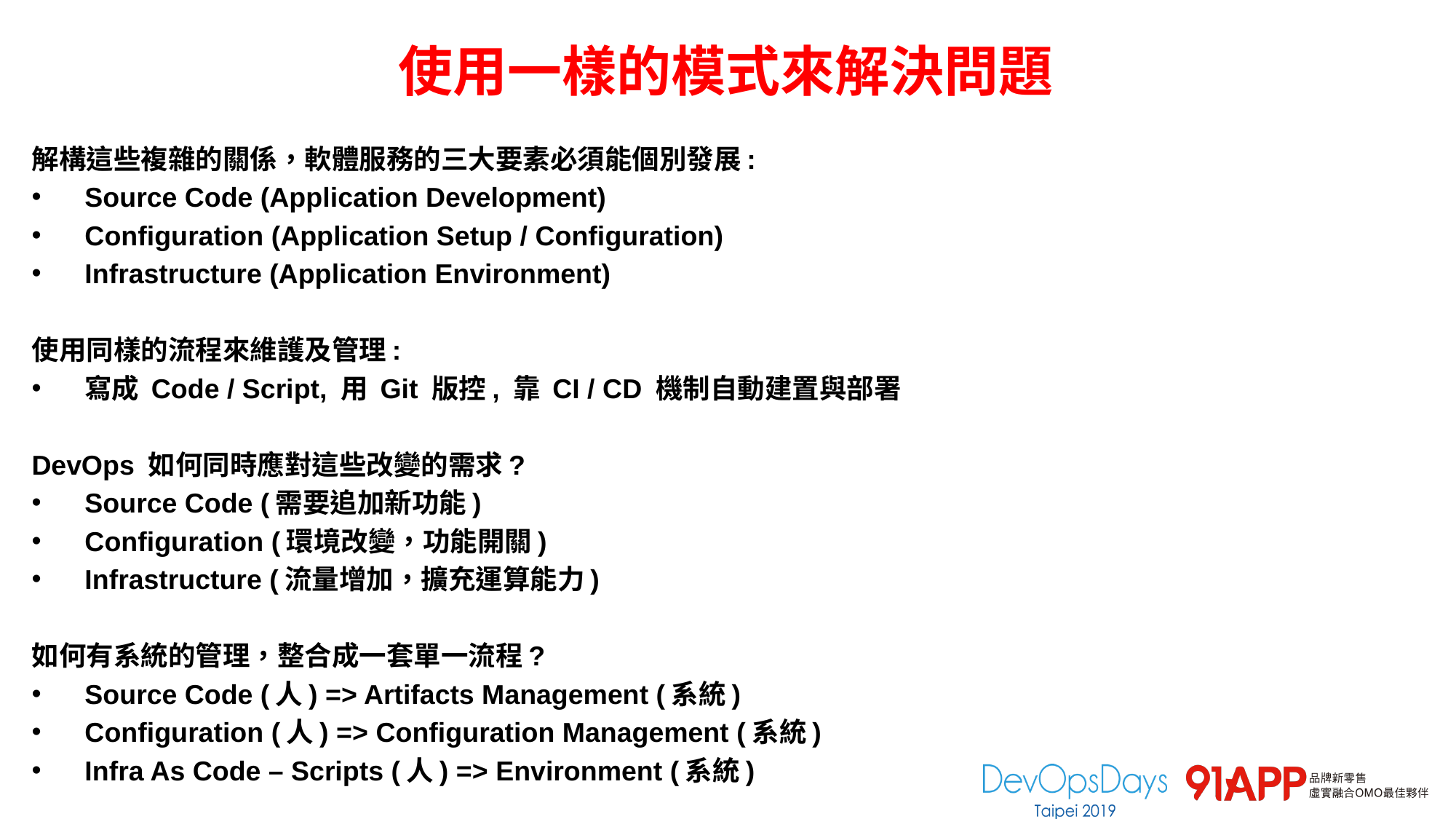

# 使用一樣的模式來解決問題
解構這些複雜的關係，軟體服務的三大要素必須能個別發展:
Source Code (Application Development)
Configuration (Application Setup / Configuration)
Infrastructure (Application Environment)

使用同樣的流程來維護及管理:
寫成 Code / Script, 用 Git 版控, 靠 CI / CD 機制自動建置與部署

DevOps 如何同時應對這些改變的需求?
Source Code (需要追加新功能)
Configuration (環境改變，功能開關)
Infrastructure (流量增加，擴充運算能力)

如何有系統的管理，整合成一套單一流程?
Source Code (人) => Artifacts Management (系統)
Configuration (人) => Configuration Management (系統)
Infra As Code – Scripts (人) => Environment (系統)